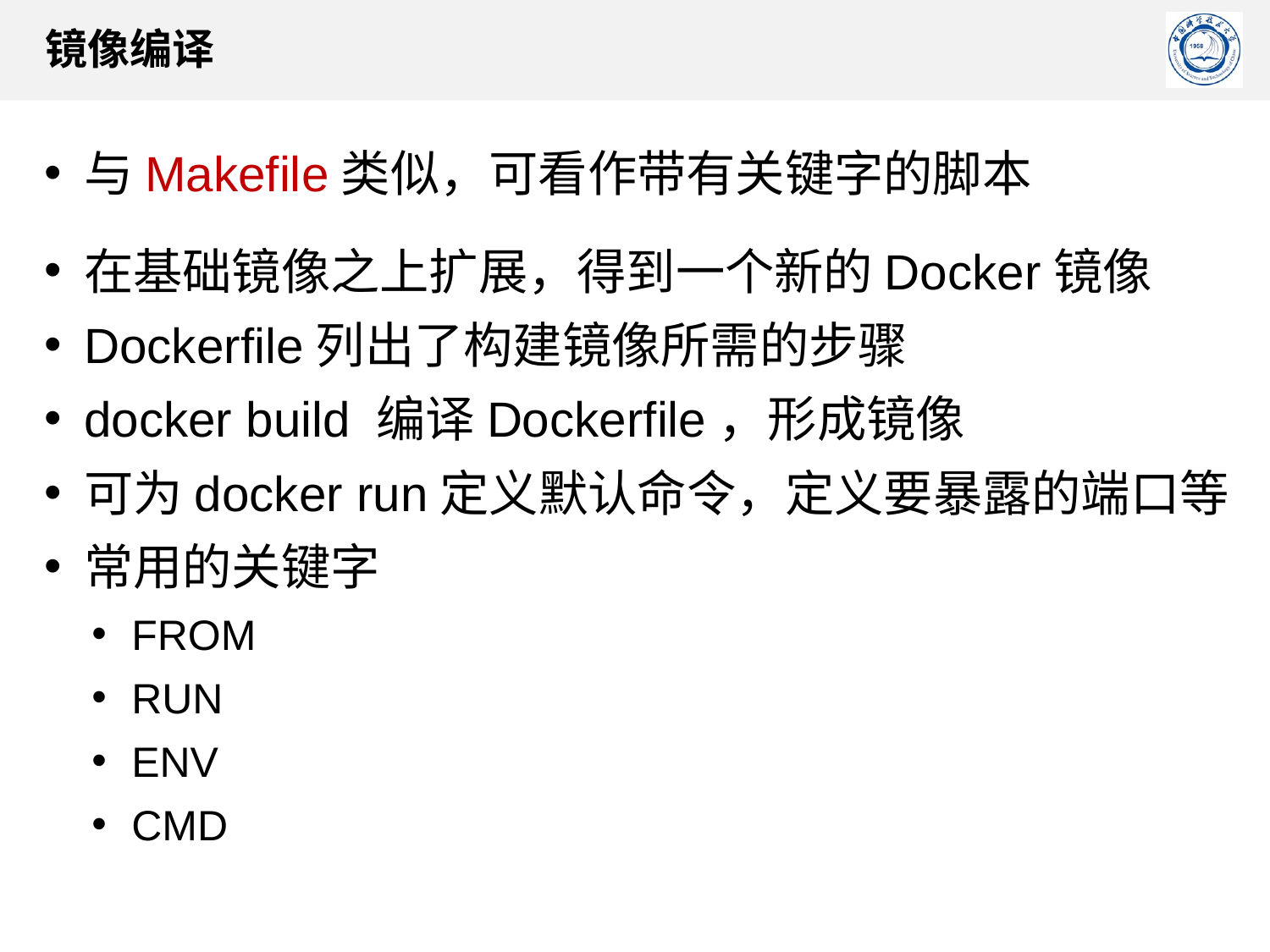

镜像编译
与Makefile类似，可看作带有关键字的脚本
在基础镜像之上扩展，得到一个新的Docker镜像
Dockerfile列出了构建镜像所需的步骤
docker build 编译Dockerfile，形成镜像
可为docker run定义默认命令，定义要暴露的端口等
常用的关键字
FROM
RUN
ENV
CMD